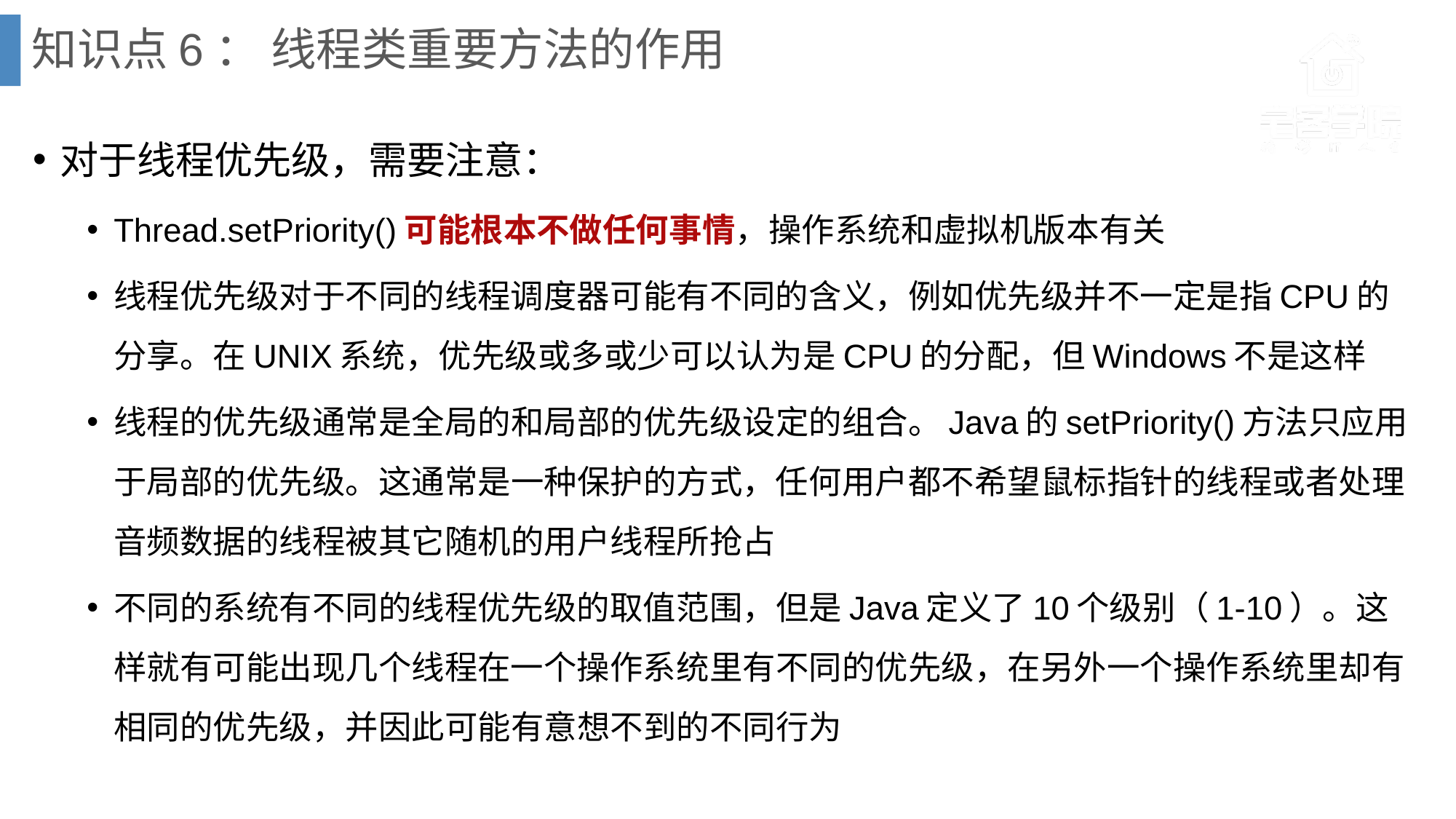

# 知识点6： 线程类重要方法的作用
对于线程优先级，需要注意：
Thread.setPriority()可能根本不做任何事情，操作系统和虚拟机版本有关
线程优先级对于不同的线程调度器可能有不同的含义，例如优先级并不一定是指CPU的分享。在UNIX系统，优先级或多或少可以认为是CPU的分配，但Windows不是这样
线程的优先级通常是全局的和局部的优先级设定的组合。Java的setPriority()方法只应用于局部的优先级。这通常是一种保护的方式，任何用户都不希望鼠标指针的线程或者处理音频数据的线程被其它随机的用户线程所抢占
不同的系统有不同的线程优先级的取值范围，但是Java定义了10个级别（1-10）。这样就有可能出现几个线程在一个操作系统里有不同的优先级，在另外一个操作系统里却有相同的优先级，并因此可能有意想不到的不同行为